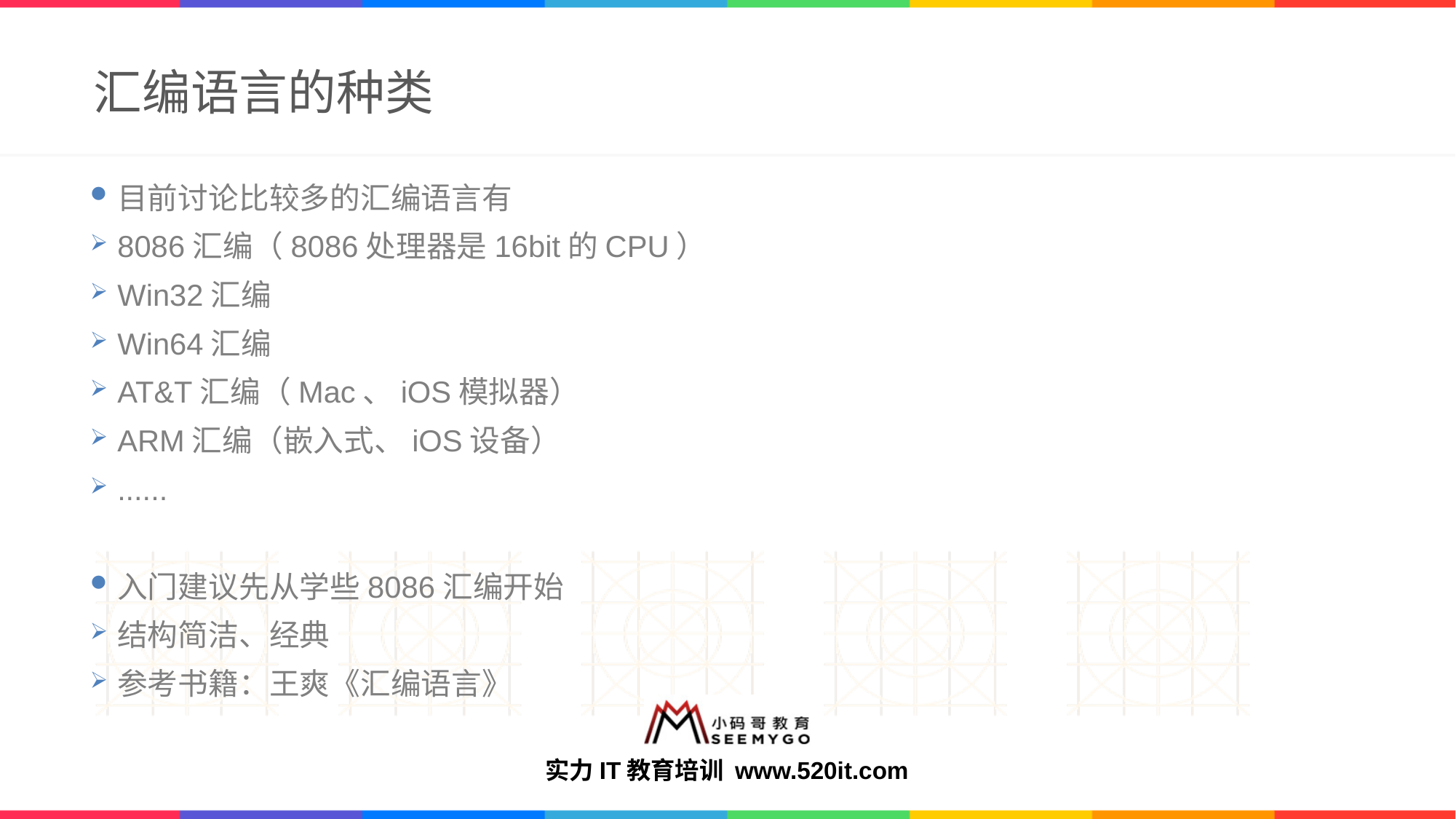

# 汇编语言的种类
目前讨论比较多的汇编语言有
8086汇编（8086处理器是16bit的CPU）
Win32汇编
Win64汇编
AT&T汇编（Mac、iOS模拟器）
ARM汇编（嵌入式、iOS设备）
......

入门建议先从学些8086汇编开始
结构简洁、经典
参考书籍：王爽《汇编语言》